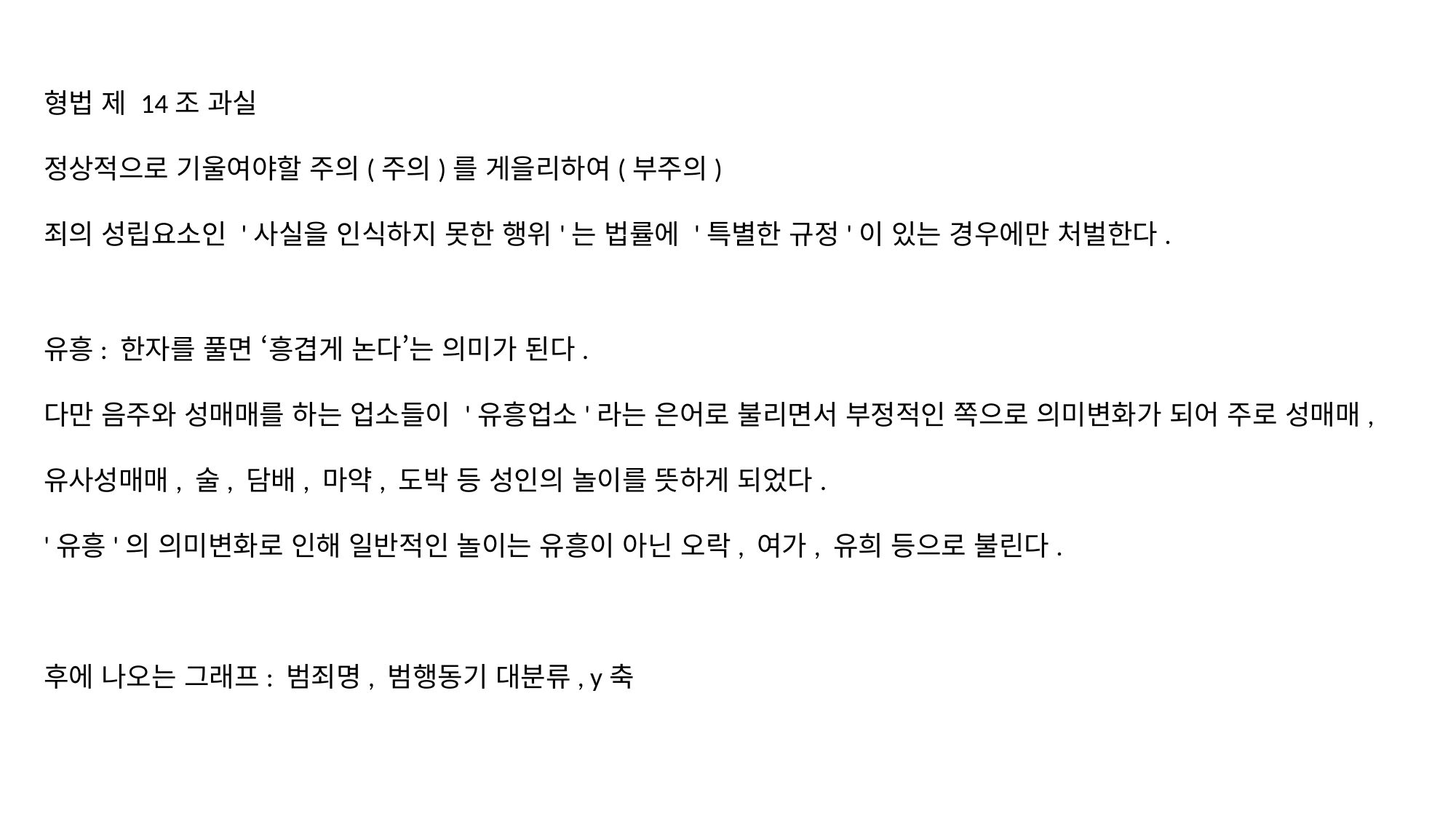

형법 제 14조 과실
정상적으로 기울여야할 주의(주의)를 게을리하여(부주의)
죄의 성립요소인 '사실을 인식하지 못한 행위'는 법률에 '특별한 규정'이 있는 경우에만 처벌한다.

유흥: 한자를 풀면 ‘흥겹게 논다’는 의미가 된다.
다만 음주와 성매매를 하는 업소들이 '유흥업소'라는 은어로 불리면서 부정적인 쪽으로 의미변화가 되어 주로 성매매, 유사성매매, 술, 담배, 마약, 도박 등 성인의 놀이를 뜻하게 되었다.
'유흥'의 의미변화로 인해 일반적인 놀이는 유흥이 아닌 오락, 여가, 유희 등으로 불린다.

후에 나오는 그래프: 범죄명, 범행동기 대분류, y축